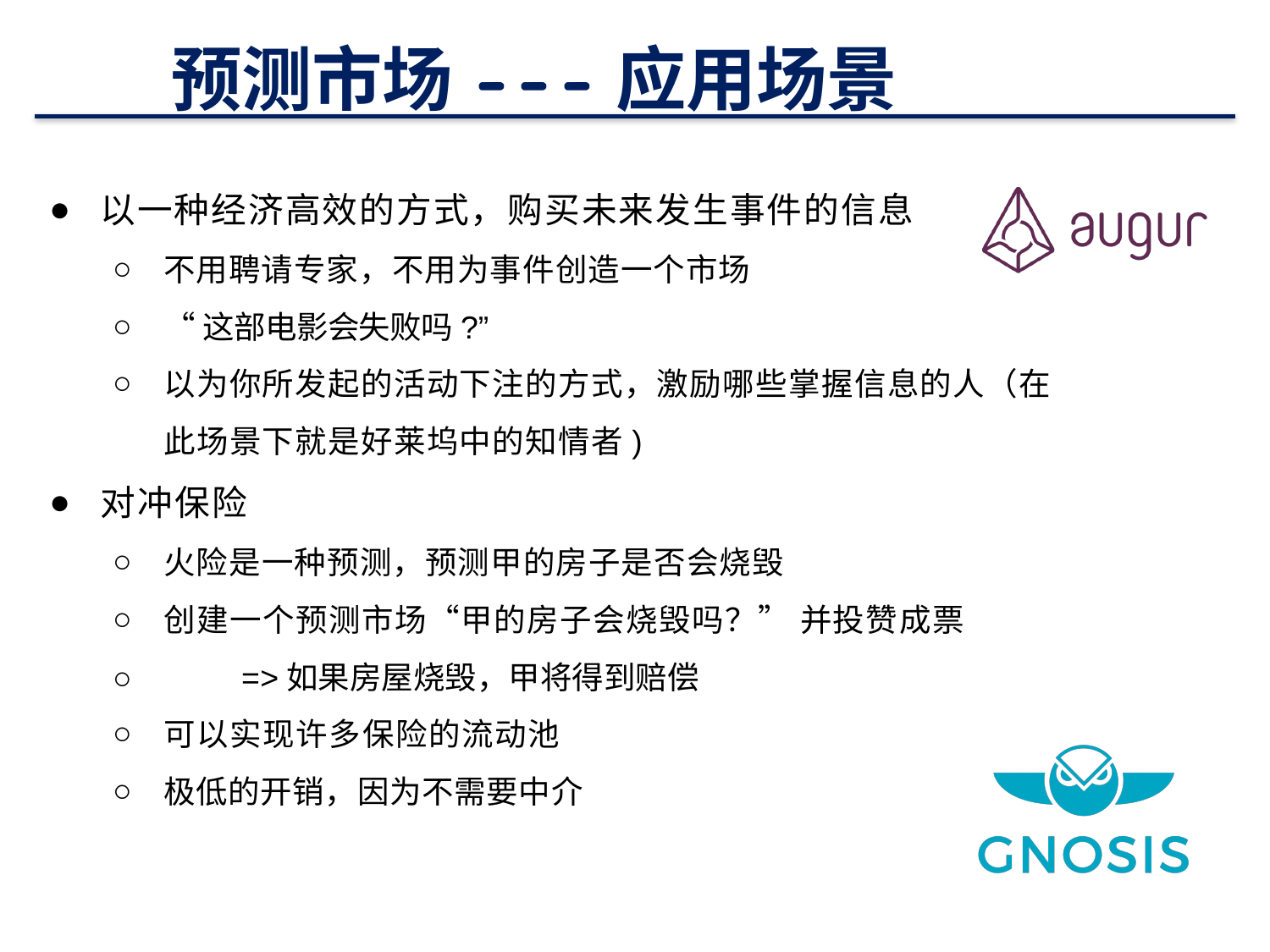

# 预测市场---应用场景
以一种经济高效的方式，购买未来发生事件的信息
不用聘请专家，不用为事件创造一个市场
“这部电影会失败吗?”
以为你所发起的活动下注的方式，激励哪些掌握信息的人（在此场景下就是好莱坞中的知情者)
对冲保险
火险是一种预测，预测甲的房子是否会烧毁
创建一个预测市场“甲的房子会烧毁吗？” 并投赞成票
○	=>如果房屋烧毁，甲将得到赔偿
可以实现许多保险的流动池
极低的开销，因为不需要中介